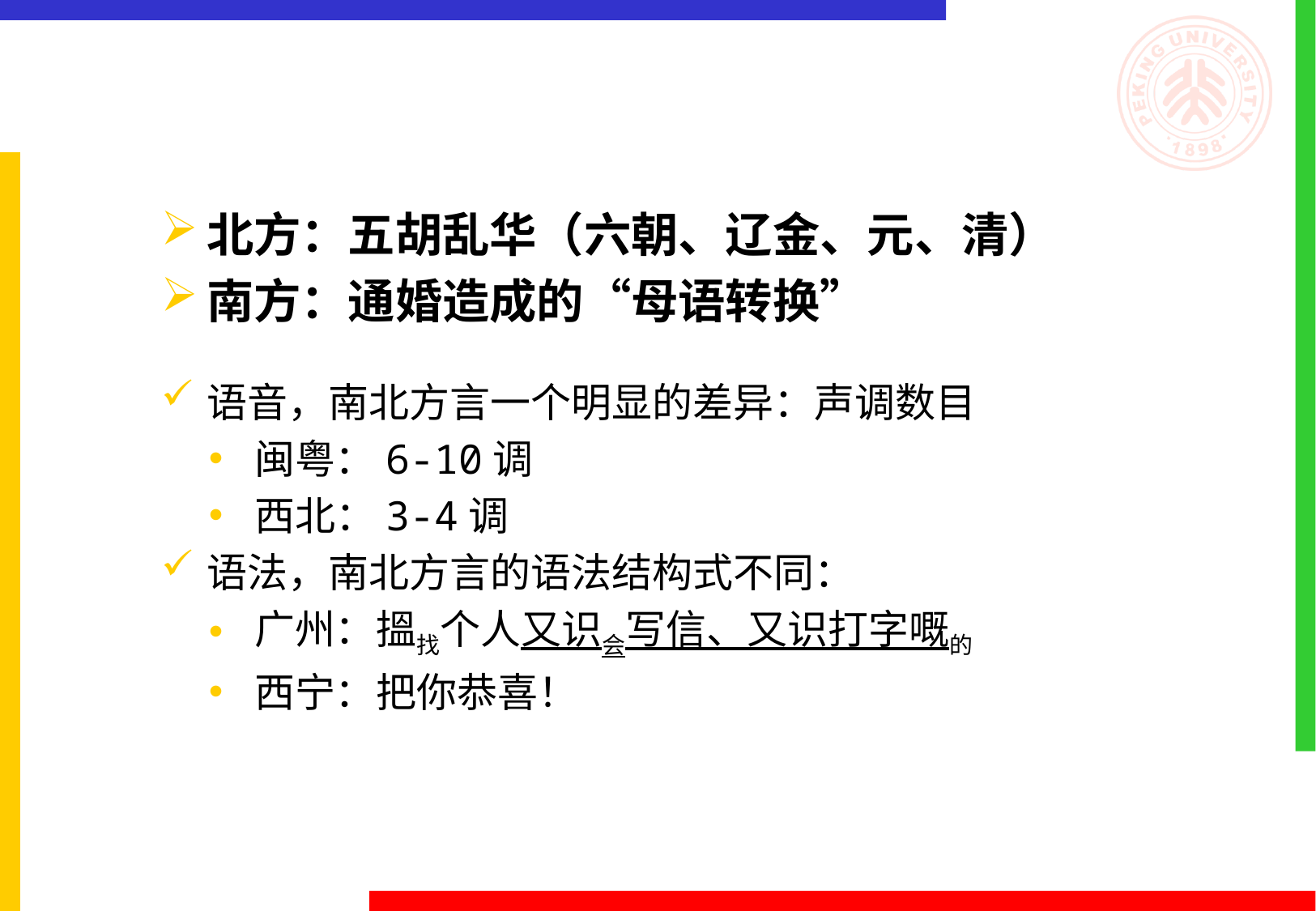

#
北方：五胡乱华（六朝、辽金、元、清）
南方：通婚造成的“母语转换”
语音，南北方言一个明显的差异：声调数目
闽粤：6-10调
西北：3-4调
语法，南北方言的语法结构式不同：
广州：搵找个人又识会写信、又识打字嘅的
西宁：把你恭喜！